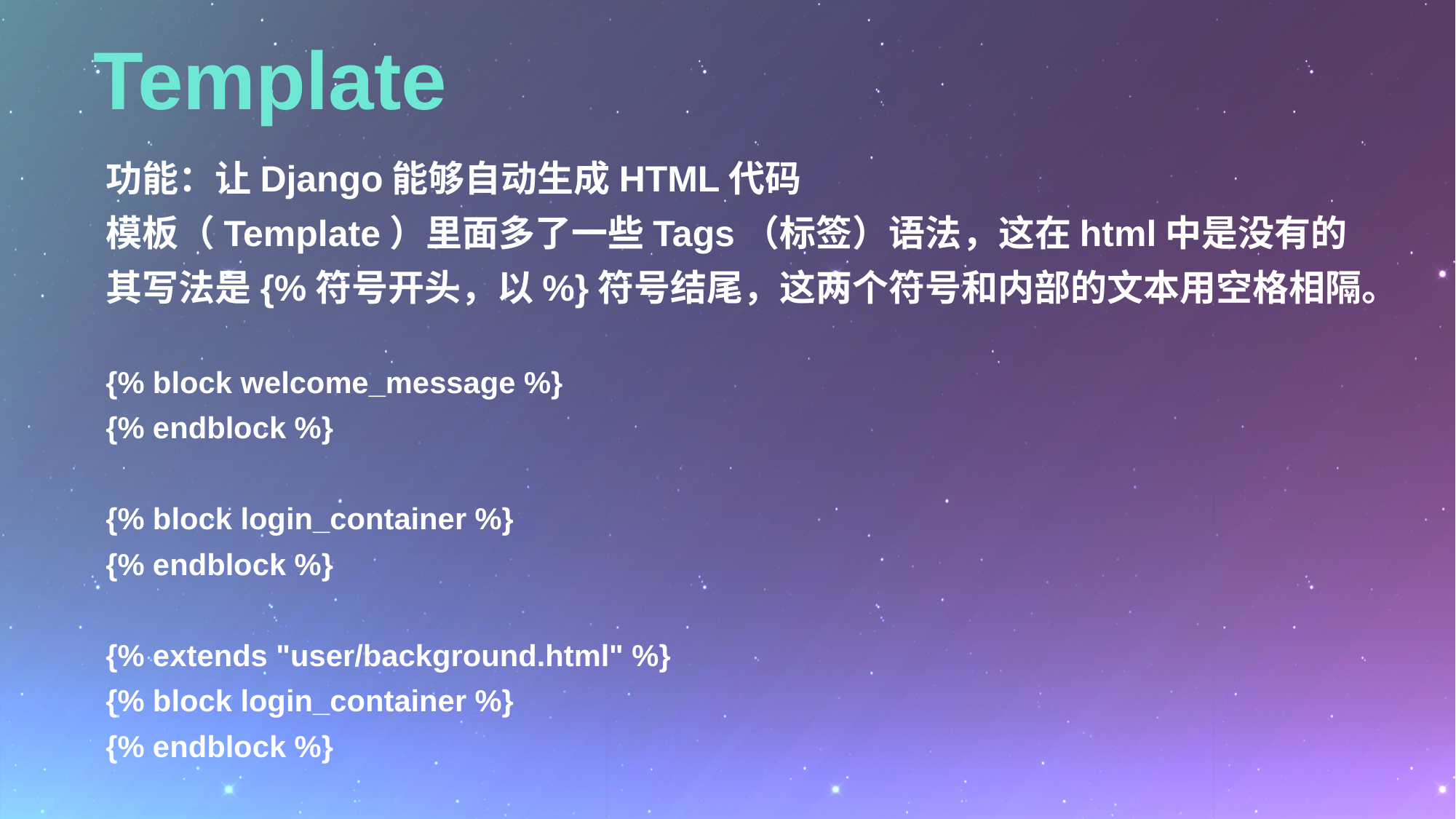

Template
功能：让Django能够自动生成HTML代码
模板（Template）里面多了一些Tags（标签）语法，这在html中是没有的
其写法是{%符号开头，以%}符号结尾，这两个符号和内部的文本用空格相隔。

{% block welcome_message %}
{% endblock %}

{% block login_container %}
{% endblock %}

{% extends "user/background.html" %}
{% block login_container %}
{% endblock %}